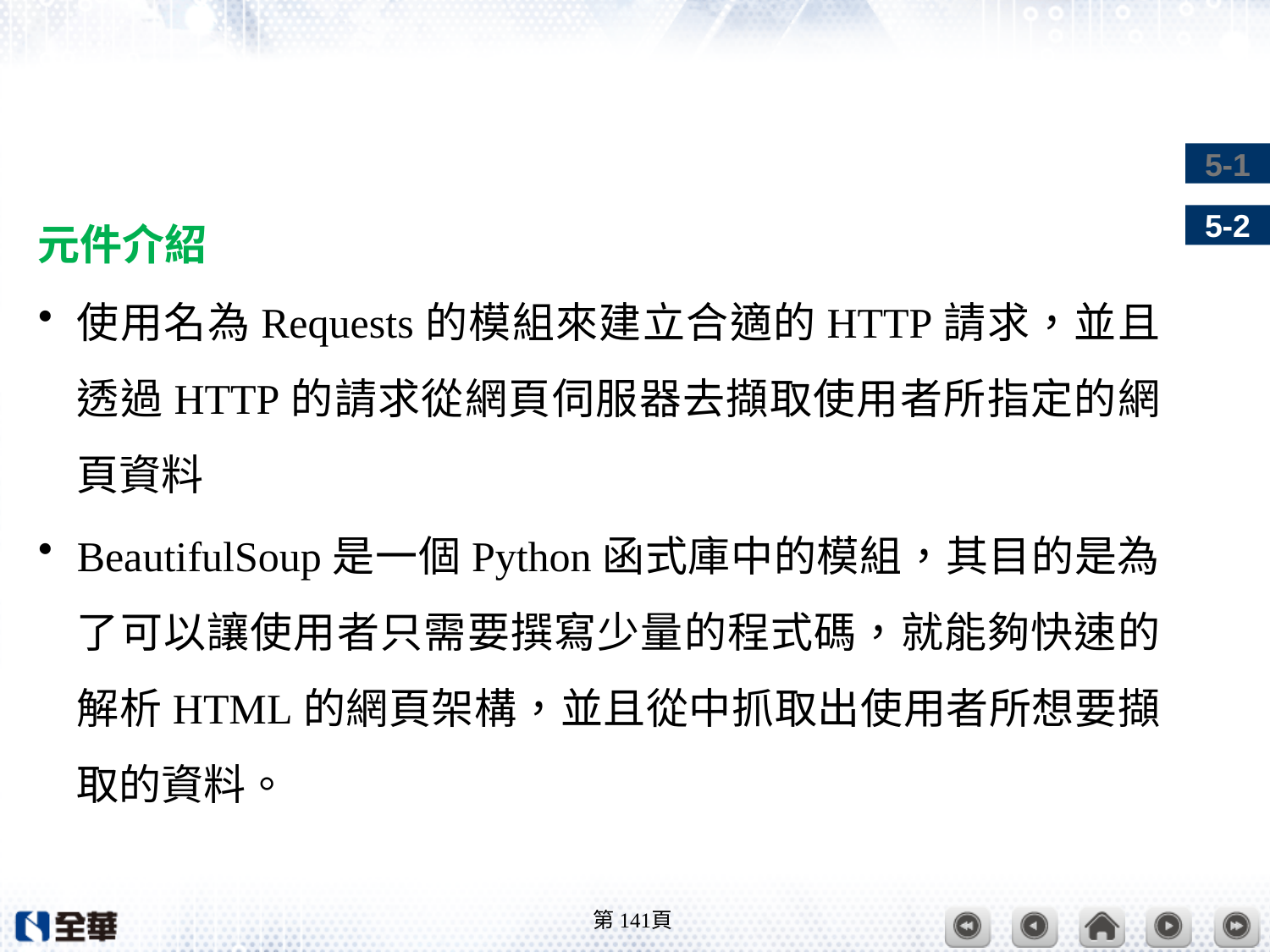

#
元件介紹
使用名為Requests的模組來建立合適的HTTP請求，並且透過HTTP的請求從網頁伺服器去擷取使用者所指定的網頁資料
BeautifulSoup是一個Python函式庫中的模組，其目的是為了可以讓使用者只需要撰寫少量的程式碼，就能夠快速的解析HTML的網頁架構，並且從中抓取出使用者所想要擷取的資料。